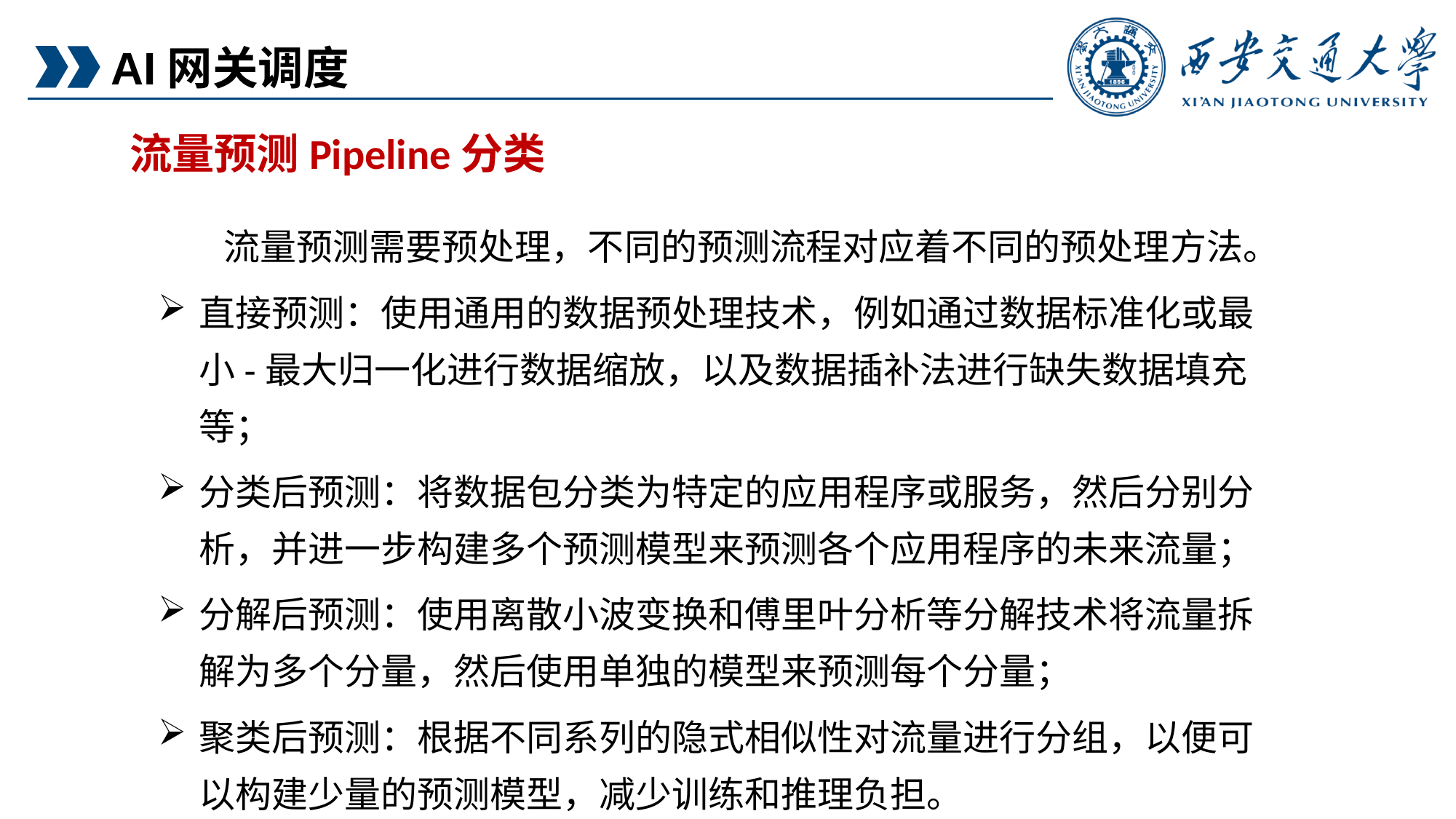

AI网关调度

流量预测Pipeline分类
       流量预测需要预处理，不同的预测流程对应着不同的预处理方法。
直接预测：使用通用的数据预处理技术，例如通过数据标准化或最小-最大归一化进行数据缩放，以及数据插补法进行缺失数据填充等；
分类后预测：将数据包分类为特定的应用程序或服务，然后分别分析，并进一步构建多个预测模型来预测各个应用程序的未来流量；
分解后预测：使用离散小波变换和傅里叶分析等分解技术将流量拆解为多个分量，然后使用单独的模型来预测每个分量；
聚类后预测：根据不同系列的隐式相似性对流量进行分组，以便可以构建少量的预测模型，减少训练和推理负担。